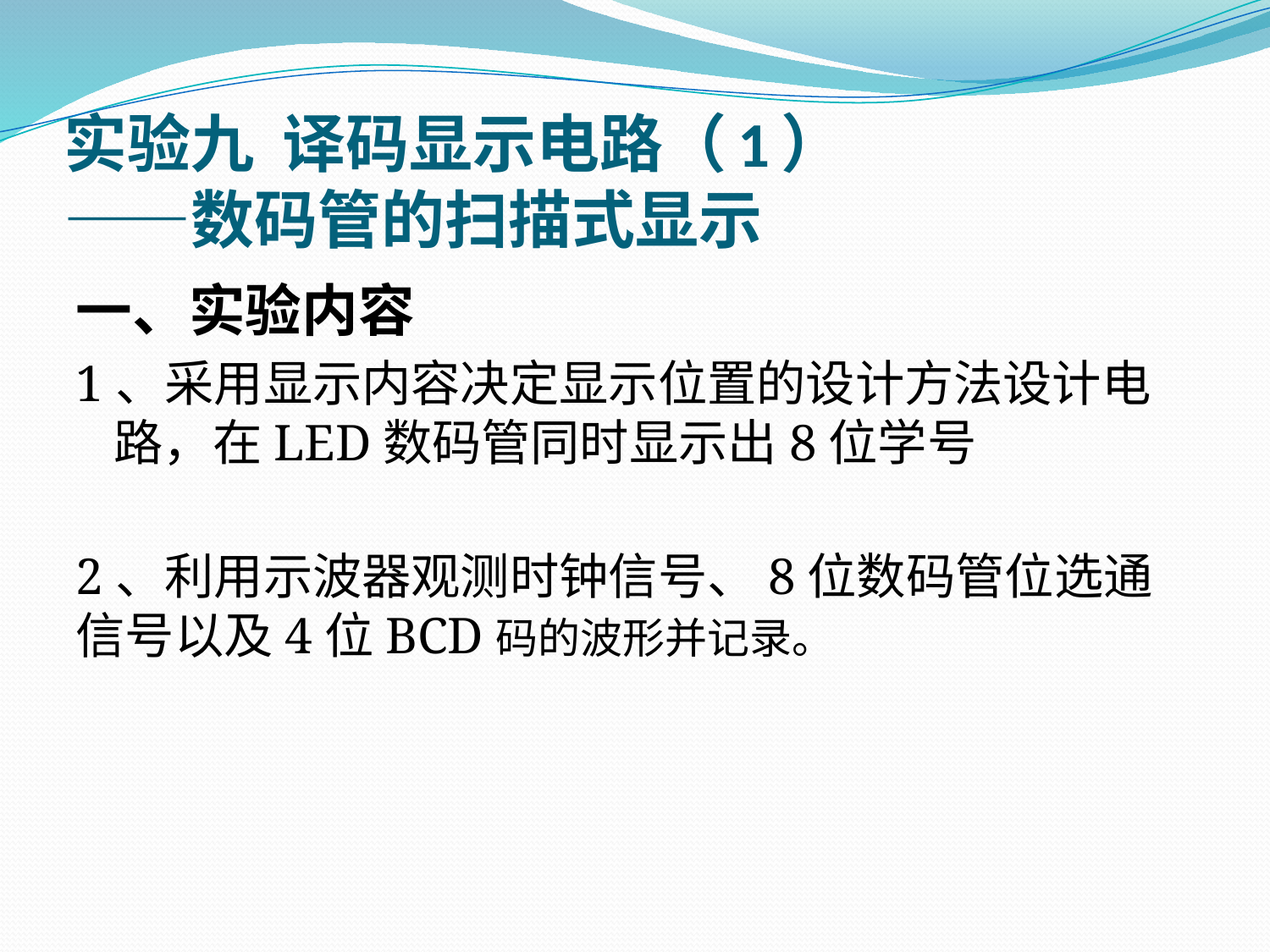

# 实验九  译码显示电路（1） ——数码管的扫描式显示
一、实验内容
1、采用显示内容决定显示位置的设计方法设计电路，在LED数码管同时显示出8位学号

2、利用示波器观测时钟信号、8位数码管位选通信号以及4位BCD码的波形并记录。